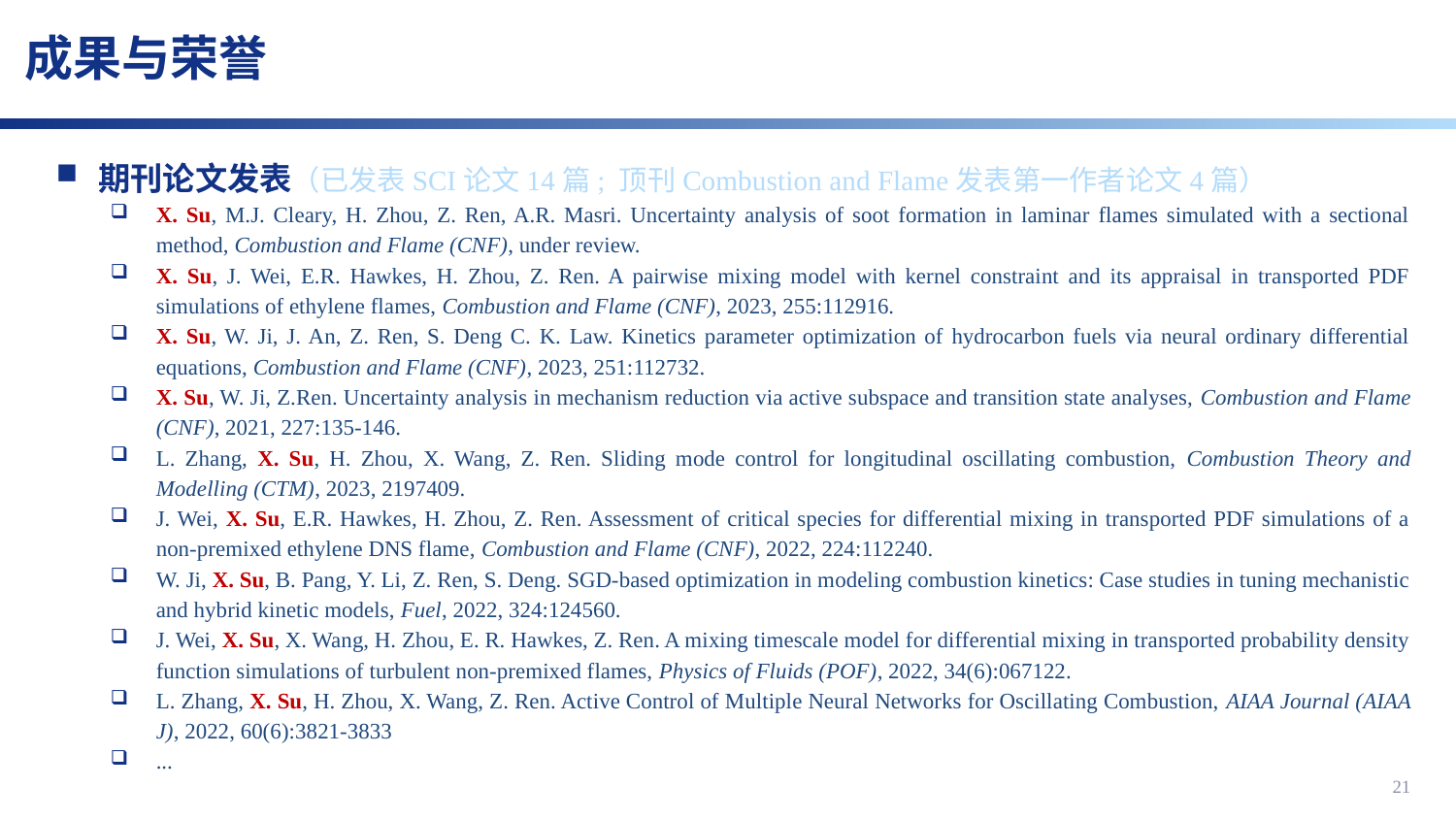

# 成果与荣誉
 期刊论文发表（已发表SCI论文14篇; 顶刊Combustion and Flame发表第一作者论文4篇）
X. Su, M.J. Cleary, H. Zhou, Z. Ren, A.R. Masri. Uncertainty analysis of soot formation in laminar flames simulated with a sectional method, Combustion and Flame (CNF), under review.
X. Su, J. Wei, E.R. Hawkes, H. Zhou, Z. Ren. A pairwise mixing model with kernel constraint and its appraisal in transported PDF simulations of ethylene flames, Combustion and Flame (CNF), 2023, 255:112916.
X. Su, W. Ji, J. An, Z. Ren, S. Deng C. K. Law. Kinetics parameter optimization of hydrocarbon fuels via neural ordinary differential equations, Combustion and Flame (CNF), 2023, 251:112732.
X. Su, W. Ji, Z.Ren. Uncertainty analysis in mechanism reduction via active subspace and transition state analyses, Combustion and Flame (CNF), 2021, 227:135-146.
L. Zhang, X. Su, H. Zhou, X. Wang, Z. Ren. Sliding mode control for longitudinal oscillating combustion, Combustion Theory and Modelling (CTM), 2023, 2197409.
J. Wei, X. Su, E.R. Hawkes, H. Zhou, Z. Ren. Assessment of critical species for differential mixing in transported PDF simulations of a non-premixed ethylene DNS flame, Combustion and Flame (CNF), 2022, 224:112240.
W. Ji, X. Su, B. Pang, Y. Li, Z. Ren, S. Deng. SGD-based optimization in modeling combustion kinetics: Case studies in tuning mechanistic and hybrid kinetic models, Fuel, 2022, 324:124560.
J. Wei, X. Su, X. Wang, H. Zhou, E. R. Hawkes, Z. Ren. A mixing timescale model for differential mixing in transported probability density function simulations of turbulent non-premixed flames, Physics of Fluids (POF), 2022, 34(6):067122.
L. Zhang, X. Su, H. Zhou, X. Wang, Z. Ren. Active Control of Multiple Neural Networks for Oscillating Combustion, AIAA Journal (AIAA J), 2022, 60(6):3821-3833
...
21